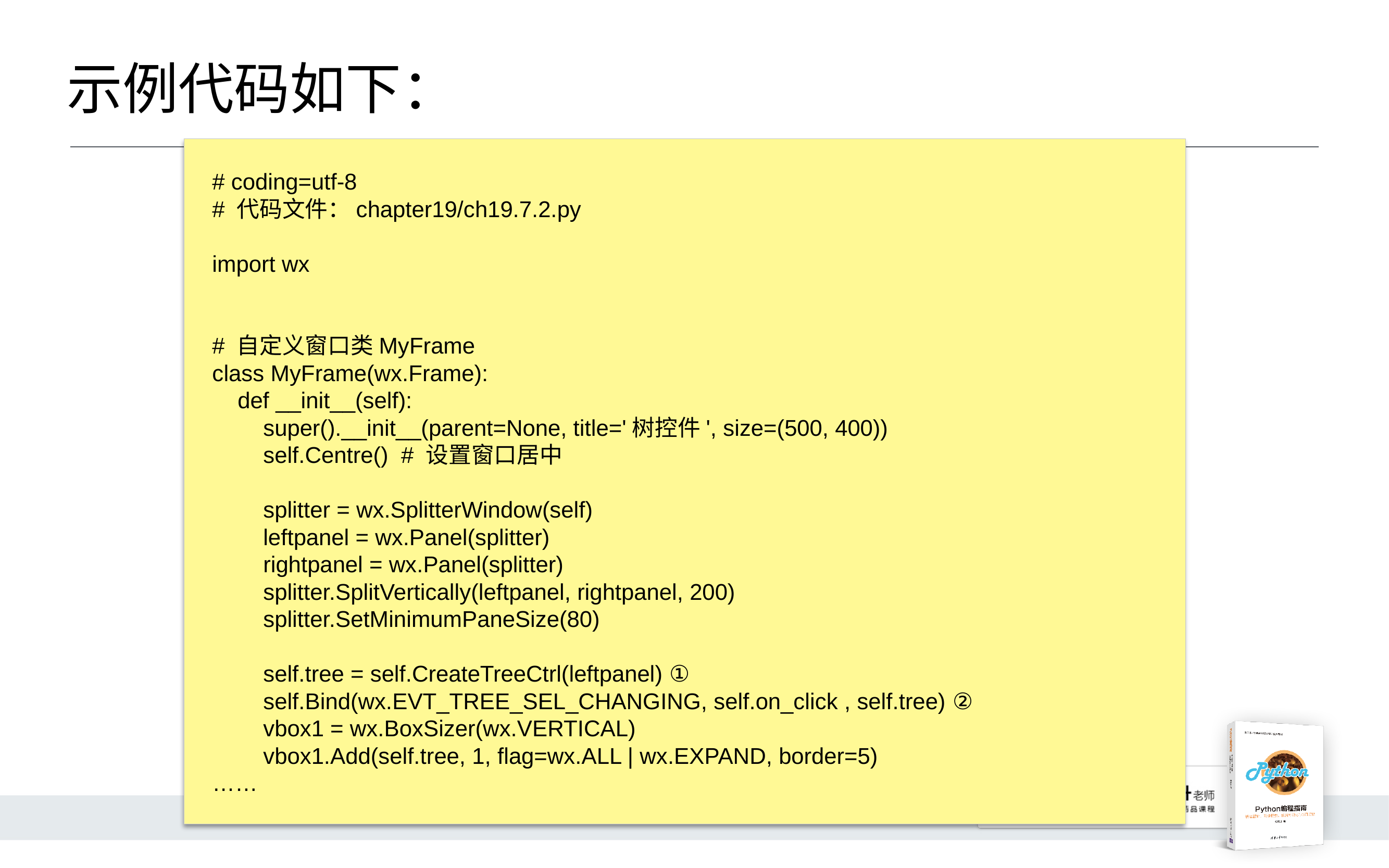

# 示例代码如下：
# coding=utf-8
# 代码文件：chapter19/ch19.7.2.py

import wx

# 自定义窗口类MyFrame
class MyFrame(wx.Frame):
    def __init__(self):
        super().__init__(parent=None, title='树控件', size=(500, 400))
        self.Centre()  # 设置窗口居中

        splitter = wx.SplitterWindow(self)
        leftpanel = wx.Panel(splitter)
        rightpanel = wx.Panel(splitter)
        splitter.SplitVertically(leftpanel, rightpanel, 200)
        splitter.SetMinimumPaneSize(80)

        self.tree = self.CreateTreeCtrl(leftpanel) ①
        self.Bind(wx.EVT_TREE_SEL_CHANGING, self.on_click , self.tree) ②
        vbox1 = wx.BoxSizer(wx.VERTICAL)
        vbox1.Add(self.tree, 1, flag=wx.ALL | wx.EXPAND, border=5)
……